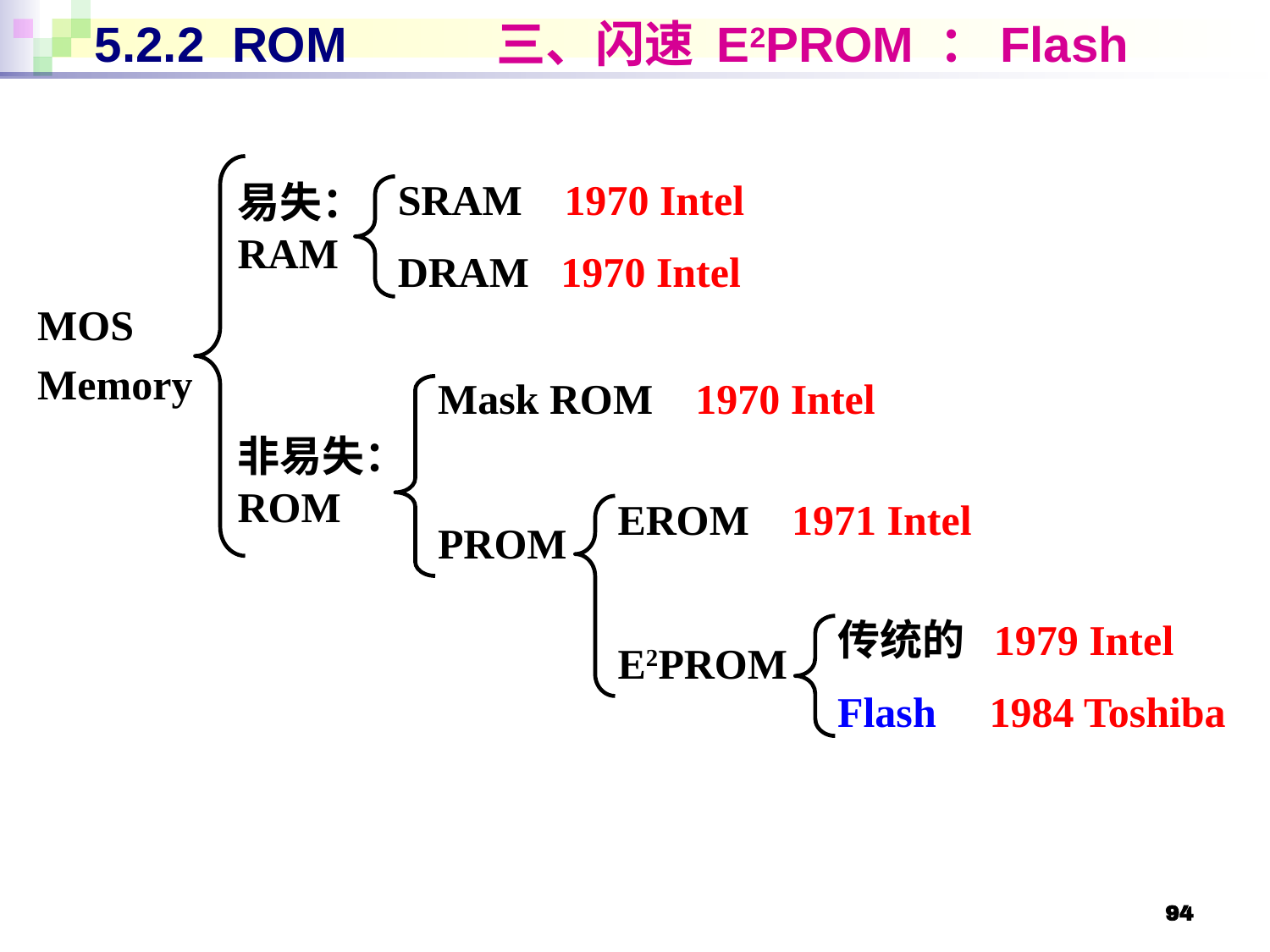

# 5.2.2  ROM          三、闪速 E2PROM ：Flash

SRAM    1970 Intel
DRAM   1970 Intel
易失：
RAM

非易失：
ROM

MOS
Memory
Mask ROM    1970 Intel

PROM

EROM    1971 Intel

E2PROM

传统的  1979 Intel
Flash     1984 Toshiba

94